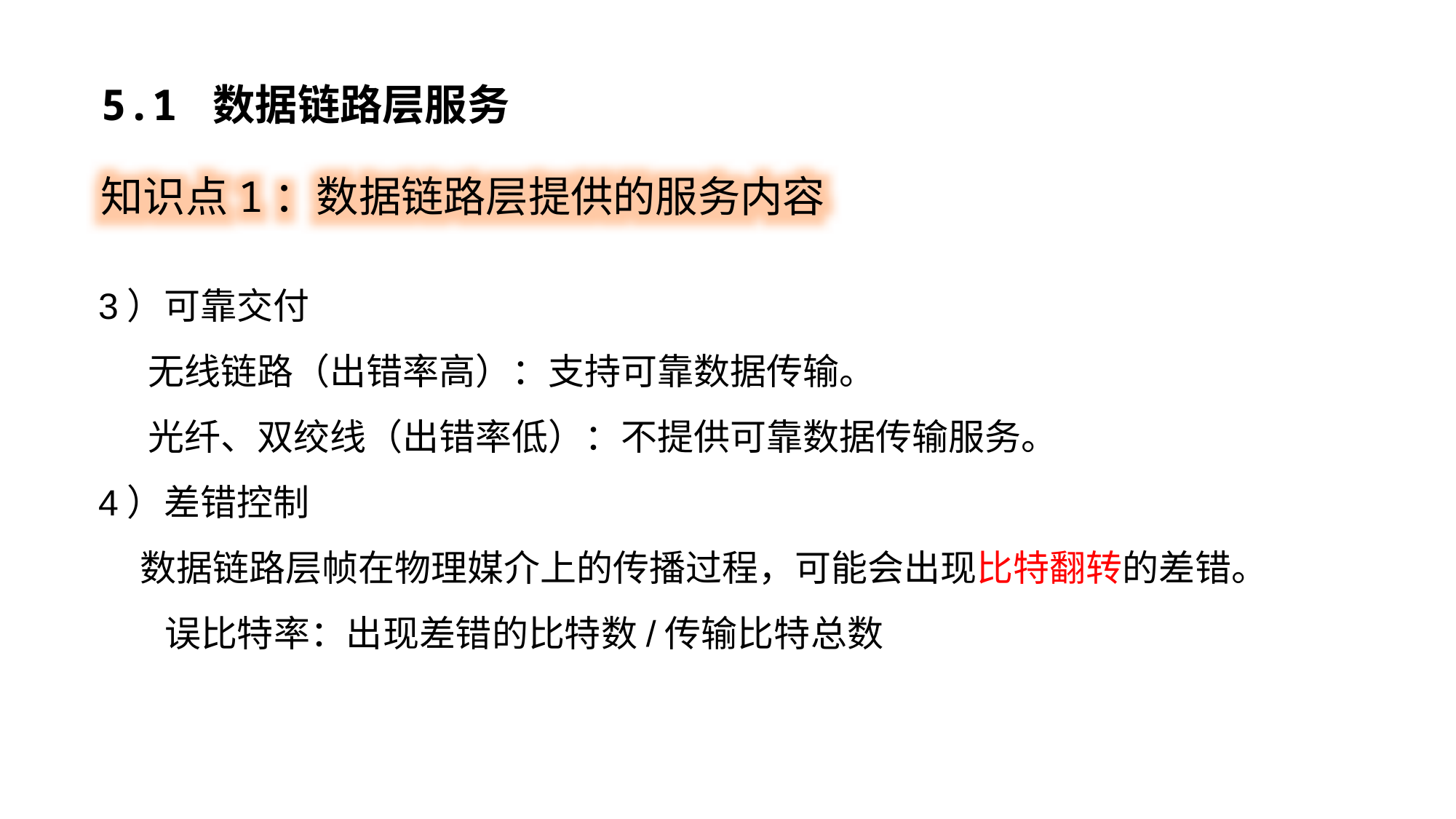

5.1 数据链路层服务
知识点1：数据链路层提供的服务内容
3）可靠交付
     无线链路（出错率高）：支持可靠数据传输。
     光纤、双绞线（出错率低）：不提供可靠数据传输服务。
4）差错控制
    数据链路层帧在物理媒介上的传播过程，可能会出现比特翻转的差错。
       误比特率：出现差错的比特数/传输比特总数